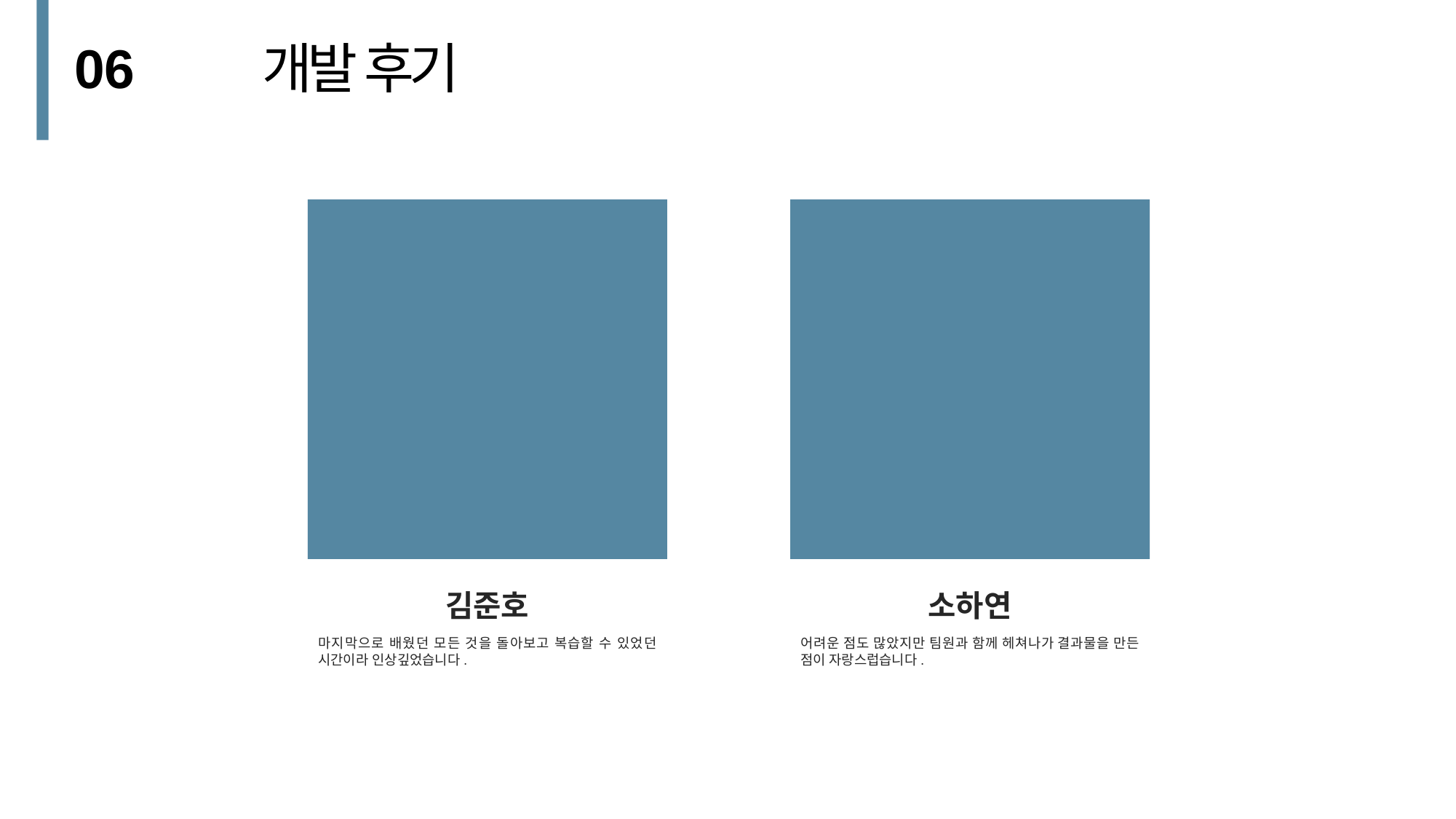

06
개발 후기

김준호
마지막으로 배웠던 모든 것을 돌아보고 복습할 수 있었던 시간이라 인상깊었습니다.
소하연
어려운 점도 많았지만 팀원과 함께 헤쳐나가 결과물을 만든 점이 자랑스럽습니다.